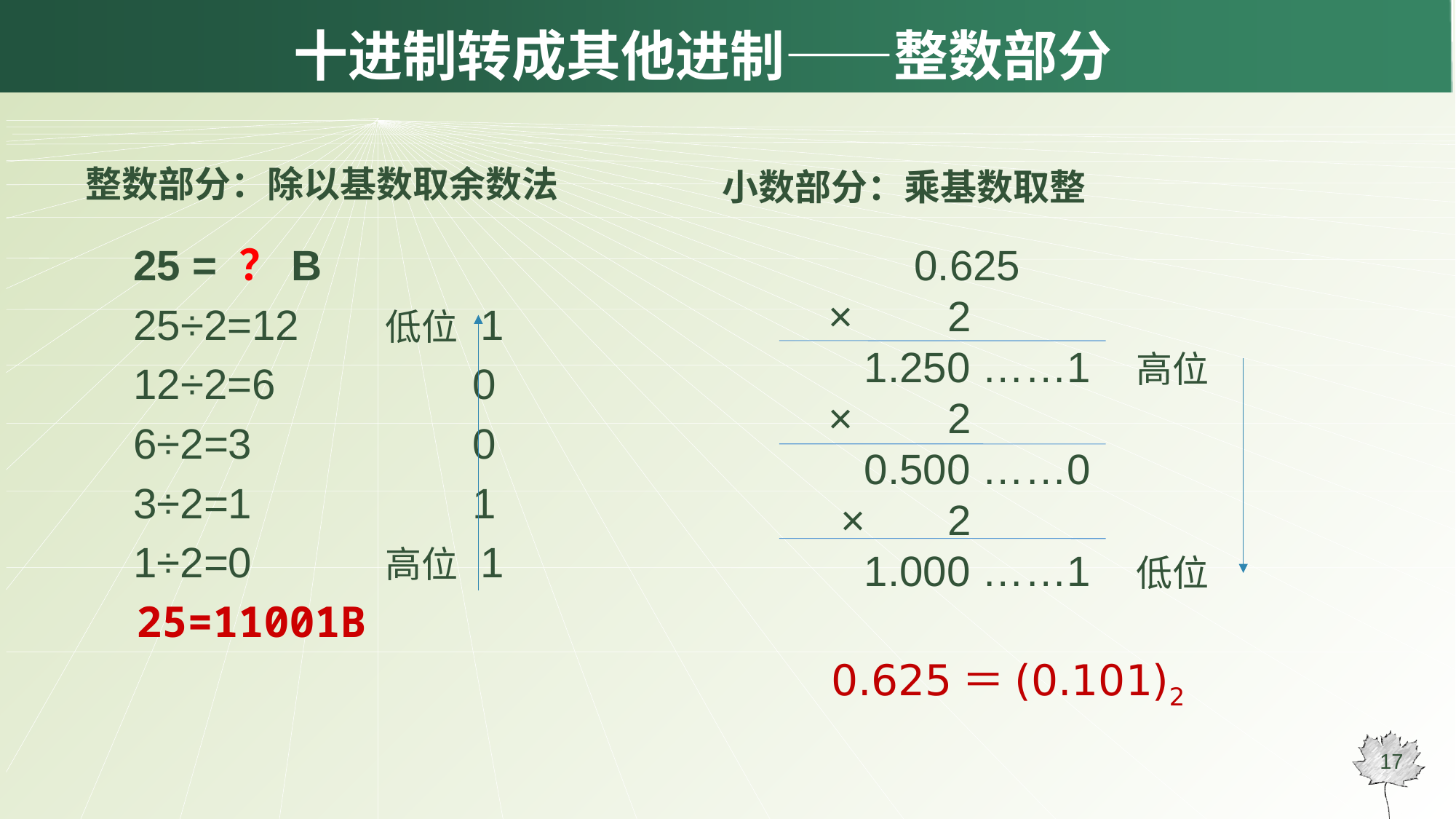

# 十进制转成其他进制——整数部分
整数部分：除以基数取余数法
小数部分：乘基数取整
25 = ？B
25÷2=12	  低位	 1
12÷2=6		 0
6÷2=3		 0
3÷2=1		 1
1÷2=0	  高位	 1
  25=11001B
	   0.625
     ×        2
        1.250 ……1   高位
     ×        2
        0.500 ……0
      ×       2
        1.000 ……1   低位

	0.625＝(0.101)2

17